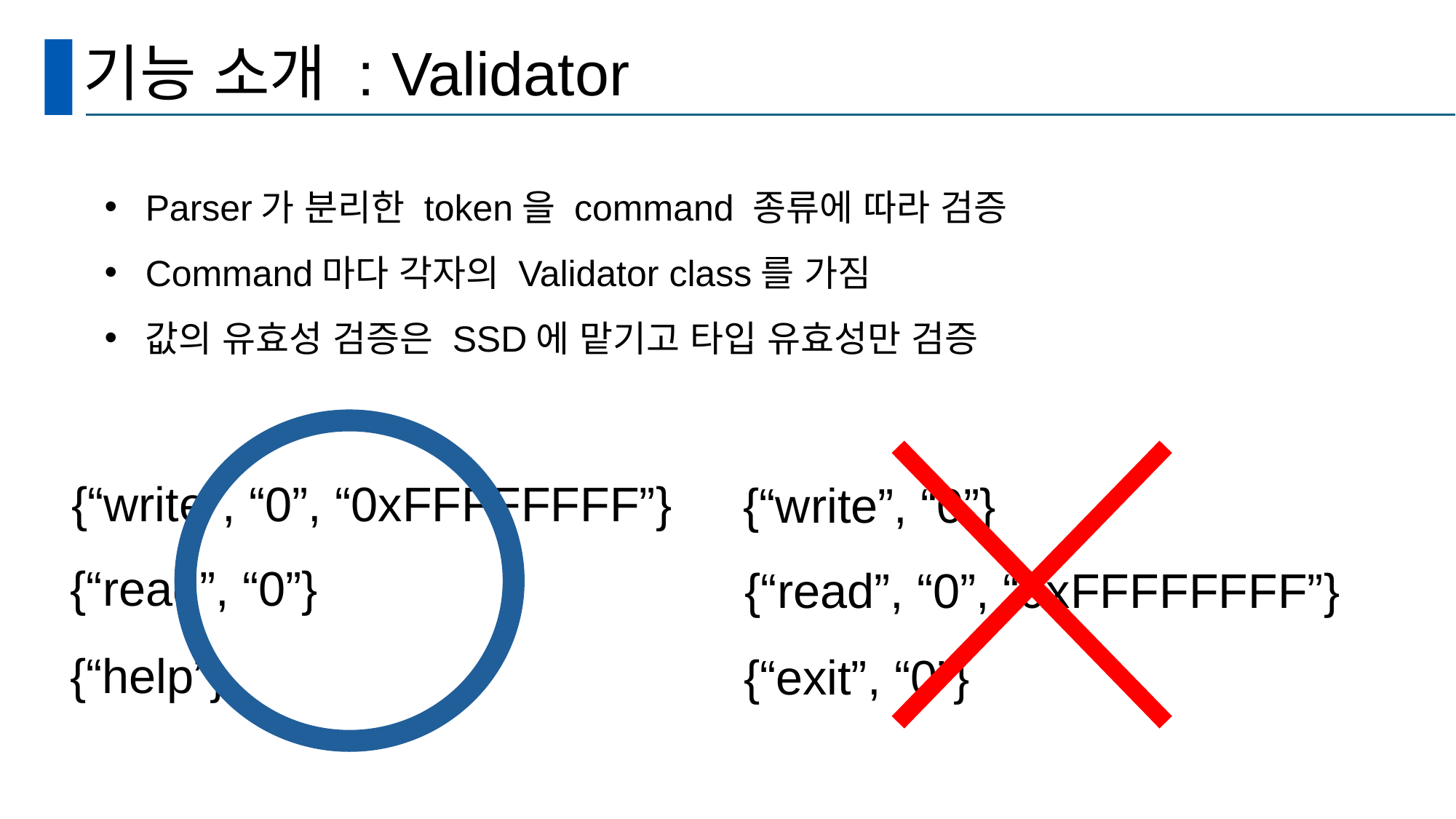

# 기능 소개 : Validator
Parser가 분리한 token을 command 종류에 따라 검증
Command마다 각자의 Validator class를 가짐
값의 유효성 검증은 SSD에 맡기고 타입 유효성만 검증

{“write”, “0”, “0xFFFFFFFF”}
{“write”, “0”}
{“read”, “0”}
{“read”, “0”, “0xFFFFFFFF”}
{“help”}
{“exit”, “0”}